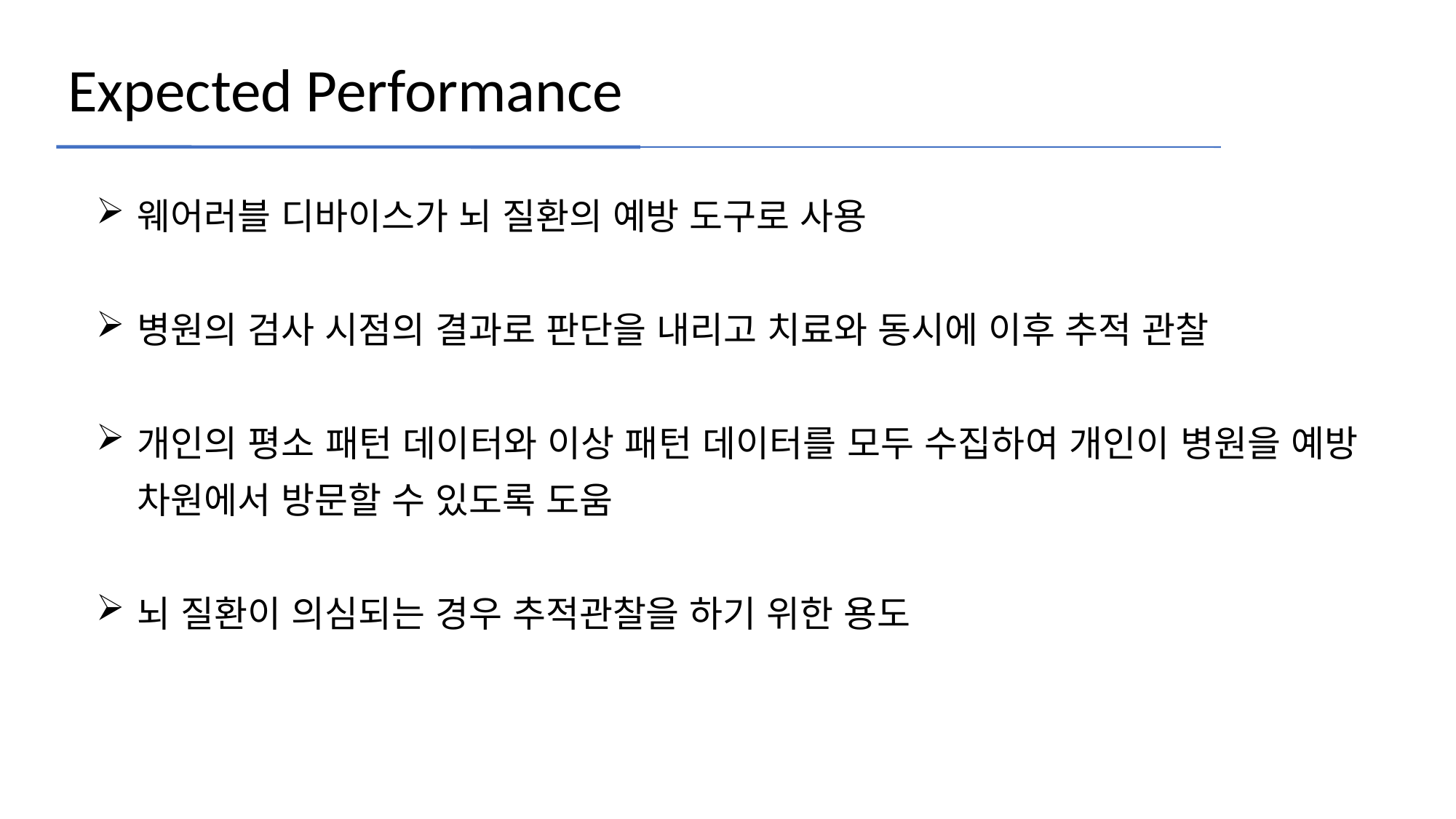

Expected Performance
웨어러블 디바이스가 뇌 질환의 예방 도구로 사용

병원의 검사 시점의 결과로 판단을 내리고 치료와 동시에 이후 추적 관찰

개인의 평소 패턴 데이터와 이상 패턴 데이터를 모두 수집하여 개인이 병원을 예방 차원에서 방문할 수 있도록 도움

뇌 질환이 의심되는 경우 추적관찰을 하기 위한 용도